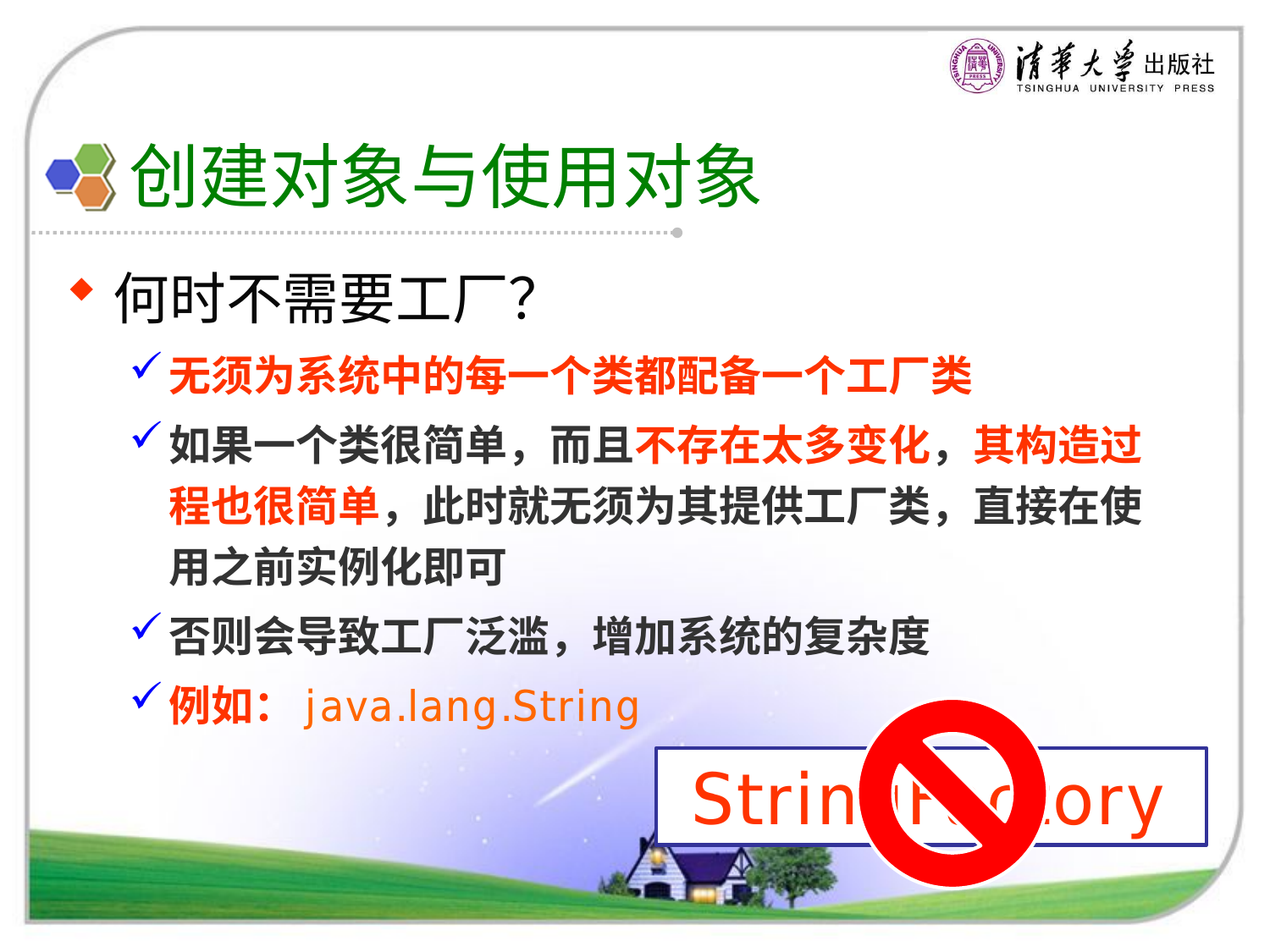

# 创建对象与使用对象
何时不需要工厂？
无须为系统中的每一个类都配备一个工厂类
如果一个类很简单，而且不存在太多变化，其构造过程也很简单，此时就无须为其提供工厂类，直接在使用之前实例化即可
否则会导致工厂泛滥，增加系统的复杂度
例如：java.lang.String

StringFactory